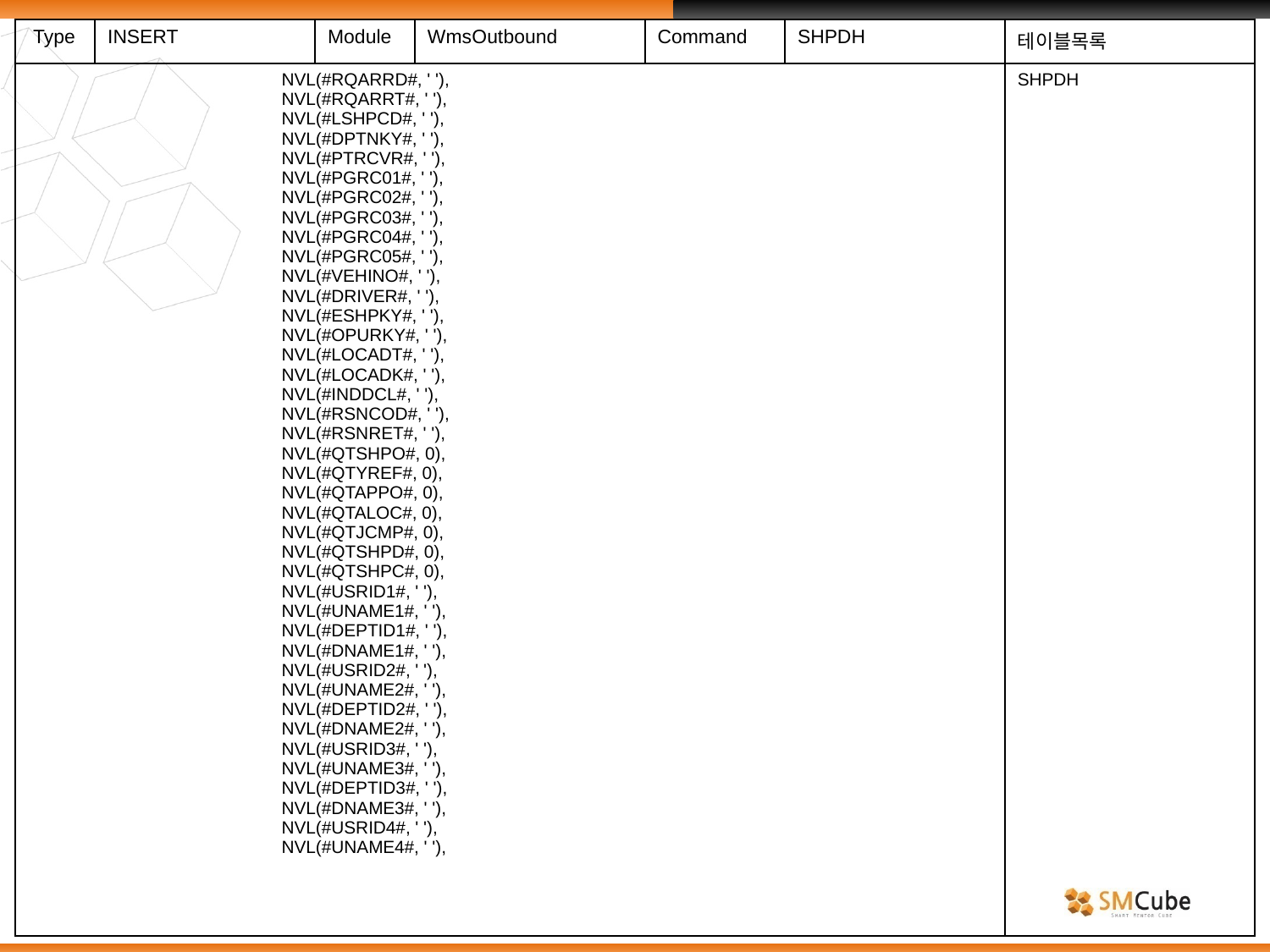

| Type | INSERT | Module | WmsOutbound | Command | SHPDH | 테이블목록 |
| --- | --- | --- | --- | --- | --- | --- |
| NVL(#RQARRD#, ' '), NVL(#RQARRT#, ' '), NVL(#LSHPCD#, ' '), NVL(#DPTNKY#, ' '), NVL(#PTRCVR#, ' '), NVL(#PGRC01#, ' '), NVL(#PGRC02#, ' '), NVL(#PGRC03#, ' '), NVL(#PGRC04#, ' '), NVL(#PGRC05#, ' '), NVL(#VEHINO#, ' '), NVL(#DRIVER#, ' '), NVL(#ESHPKY#, ' '), NVL(#OPURKY#, ' '), NVL(#LOCADT#, ' '), NVL(#LOCADK#, ' '), NVL(#INDDCL#, ' '), NVL(#RSNCOD#, ' '), NVL(#RSNRET#, ' '), NVL(#QTSHPO#, 0), NVL(#QTYREF#, 0), NVL(#QTAPPO#, 0), NVL(#QTALOC#, 0), NVL(#QTJCMP#, 0), NVL(#QTSHPD#, 0), NVL(#QTSHPC#, 0), NVL(#USRID1#, ' '), NVL(#UNAME1#, ' '), NVL(#DEPTID1#, ' '), NVL(#DNAME1#, ' '), NVL(#USRID2#, ' '), NVL(#UNAME2#, ' '), NVL(#DEPTID2#, ' '), NVL(#DNAME2#, ' '), NVL(#USRID3#, ' '), NVL(#UNAME3#, ' '), NVL(#DEPTID3#, ' '), NVL(#DNAME3#, ' '), NVL(#USRID4#, ' '), NVL(#UNAME4#, ' '), |  |  |  |  |  | SHPDH |